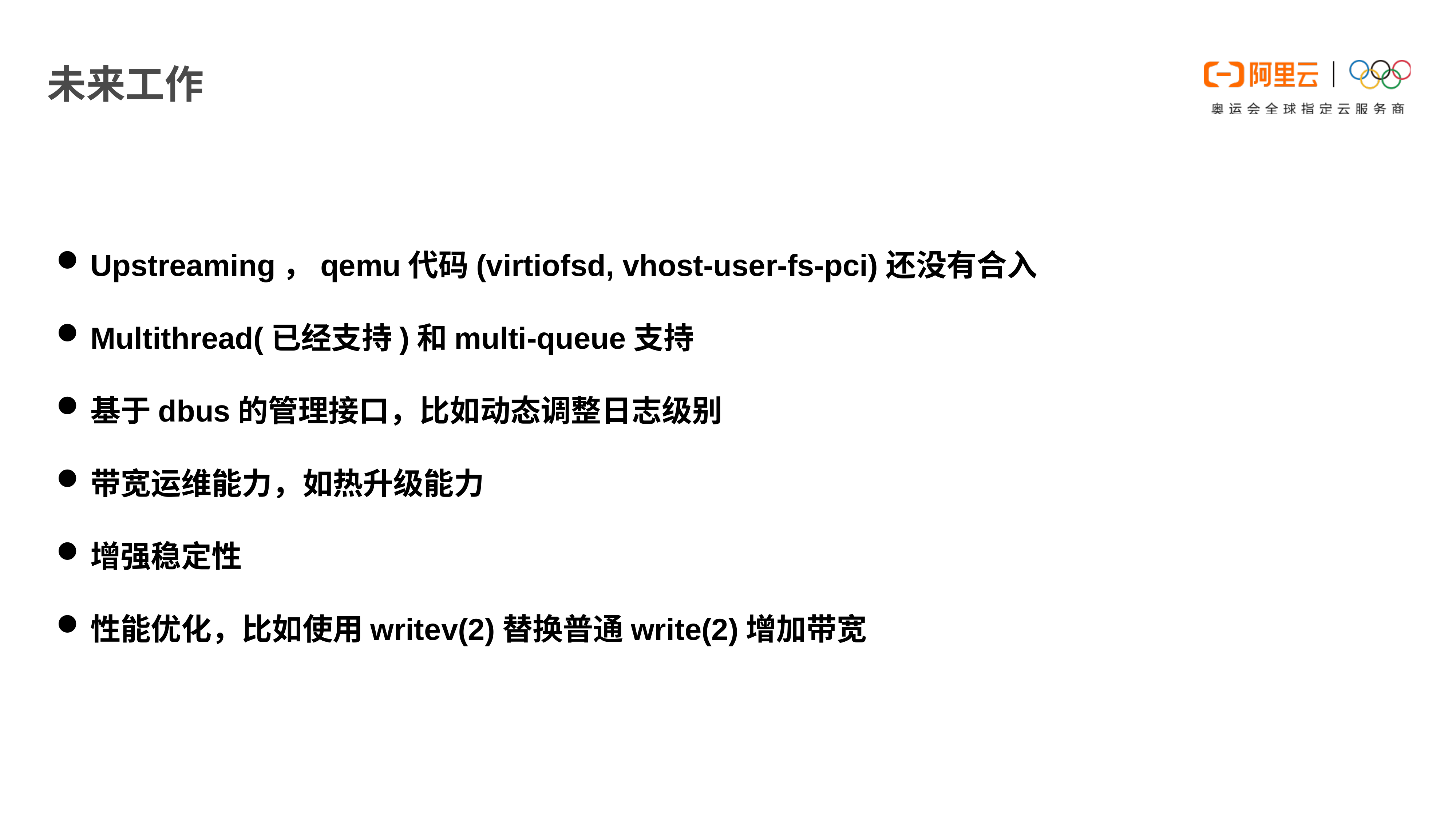

E6636BC20180234D78A0072836F0BE4032B9B20618C77B20ACD9893BB1CD2BF3BB4EBA383163DB0822392D083846F9EBD01921FA41D04B311BBFC23A726E14DA24F845AD882DB4C704DD2E676E4241E2AD90EF1A735F7031088E519713566C08DD962D920E3
# 未来工作

Upstreaming，qemu代码(virtiofsd, vhost-user-fs-pci)还没有合入
Multithread(已经支持)和multi-queue支持
基于dbus的管理接口，比如动态调整日志级别
带宽运维能力，如热升级能力
增强稳定性
性能优化，比如使用writev(2)替换普通write(2)增加带宽